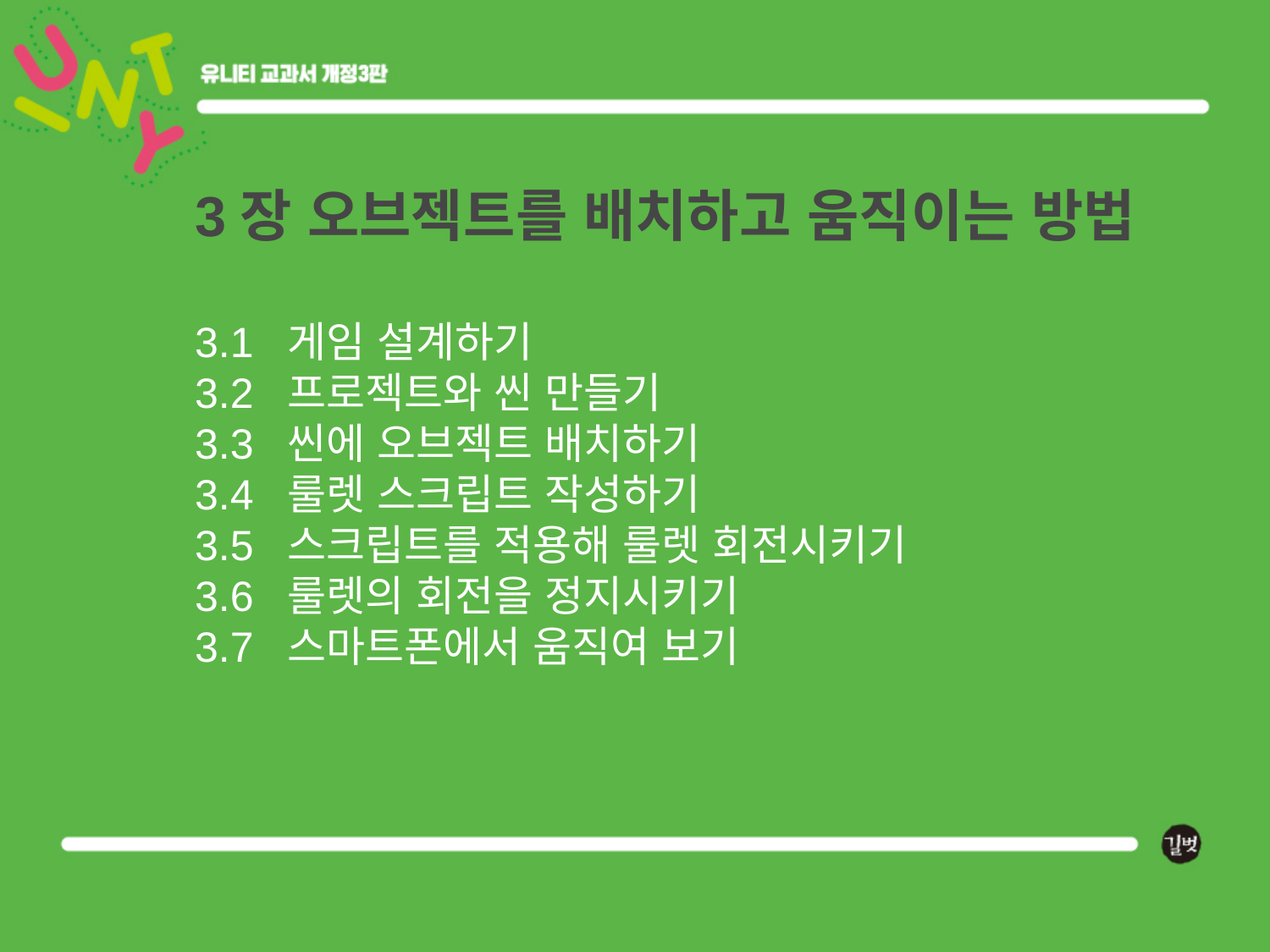

# 3장 오브젝트를 배치하고 움직이는 방법 3.1  게임 설계하기 3.2  프로젝트와 씬 만들기 3.3  씬에 오브젝트 배치하기 3.4  룰렛 스크립트 작성하기 3.5  스크립트를 적용해 룰렛 회전시키기 3.6  룰렛의 회전을 정지시키기 3.7  스마트폰에서 움직여 보기